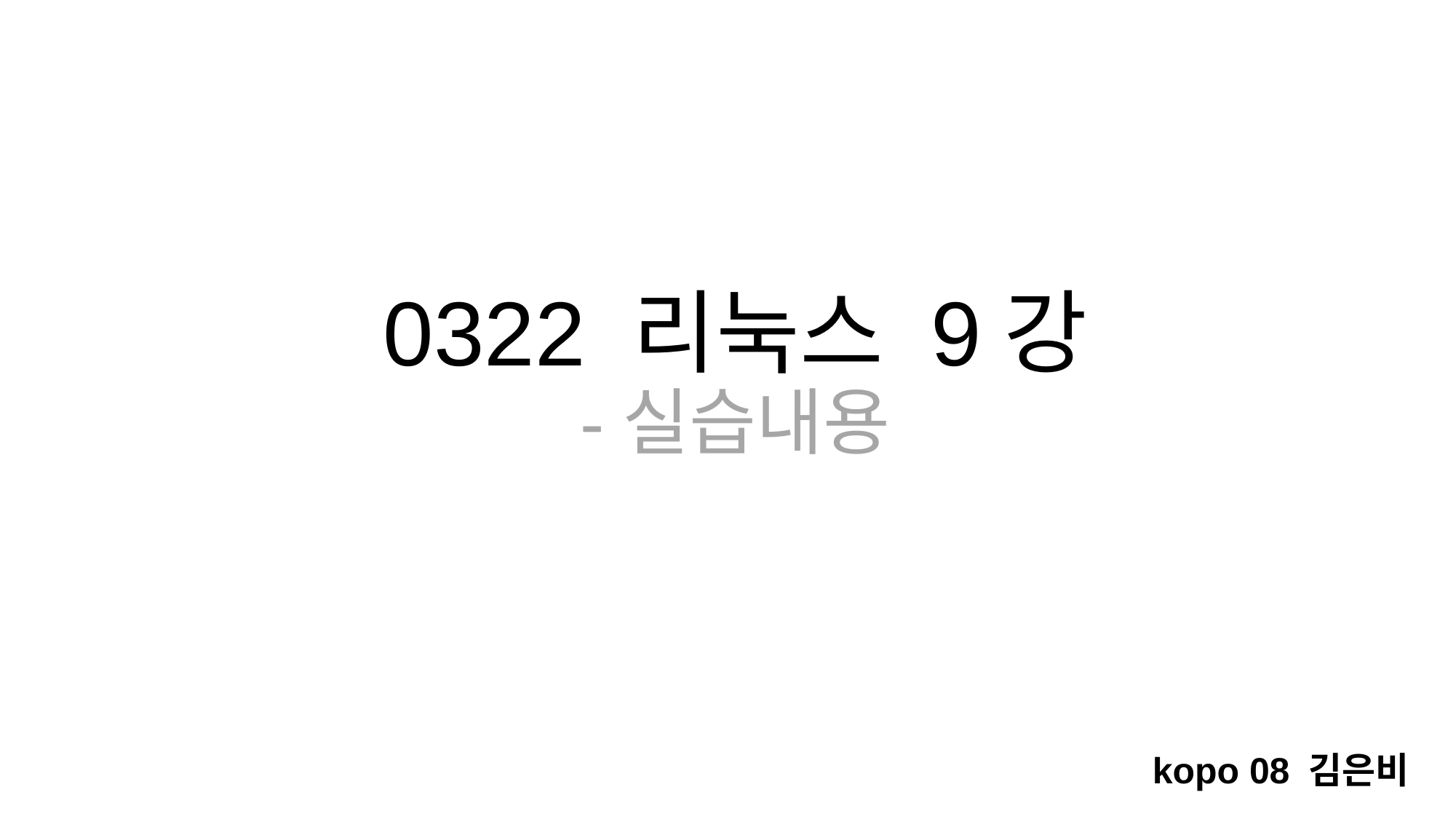

# 0322 리눅스 9강 -실습내용
kopo 08 김은비